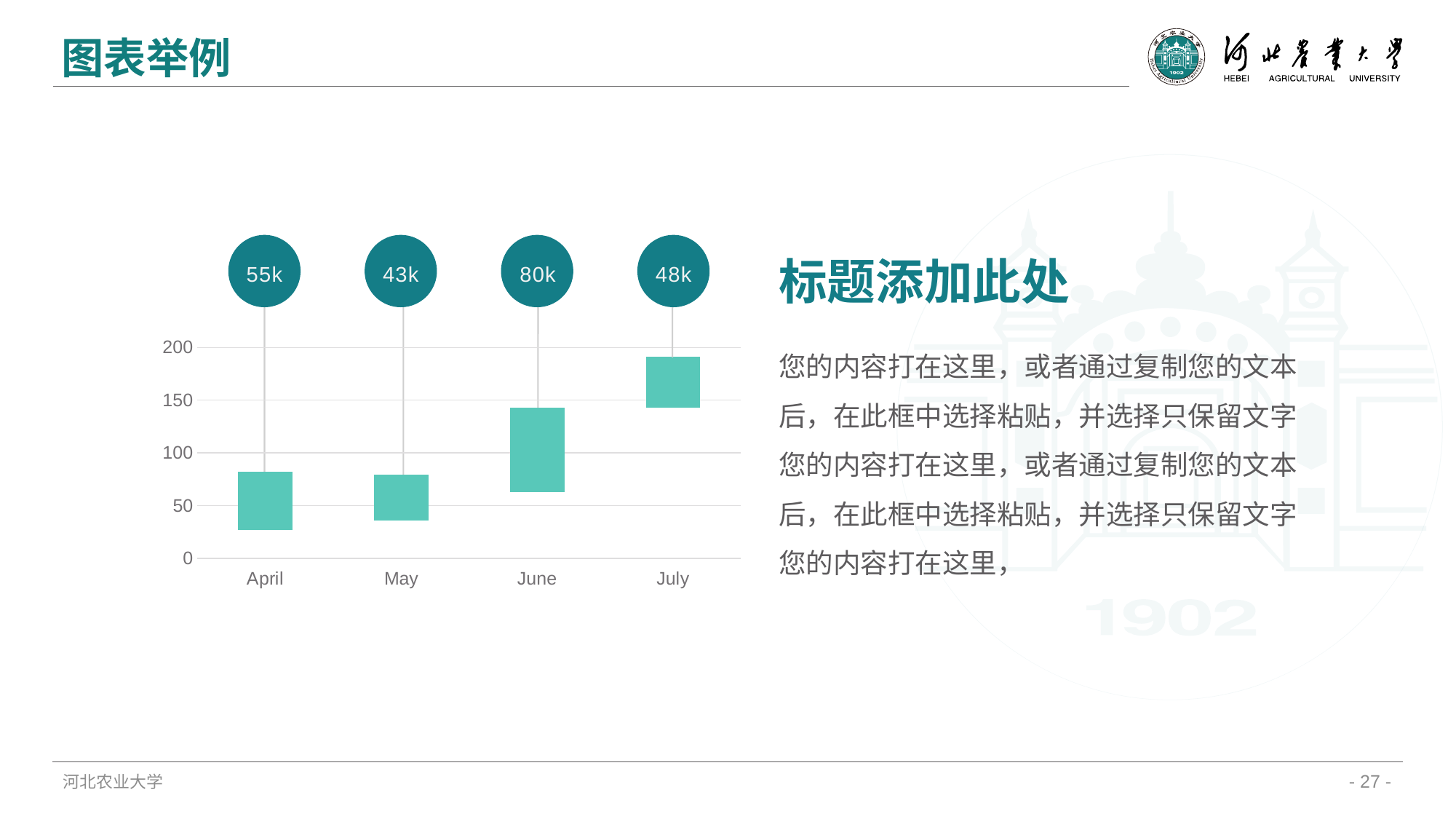

图表举例

55k

43k

80k

48k
标题添加此处
您的内容打在这里，或者通过复制您的文本后，在此框中选择粘贴，并选择只保留文字
您的内容打在这里，或者通过复制您的文本后，在此框中选择粘贴，并选择只保留文字
您的内容打在这里，

### Chart

| Category | Region 1 | Region 2 |
|---|---|---|
| April | 27.0 | 55.0 |
| May | 36.0 | 43.0 |
| June | 63.0 | 80.0 |
| July | 143.0 | 48.0 |
河北农业大学
- 27 -